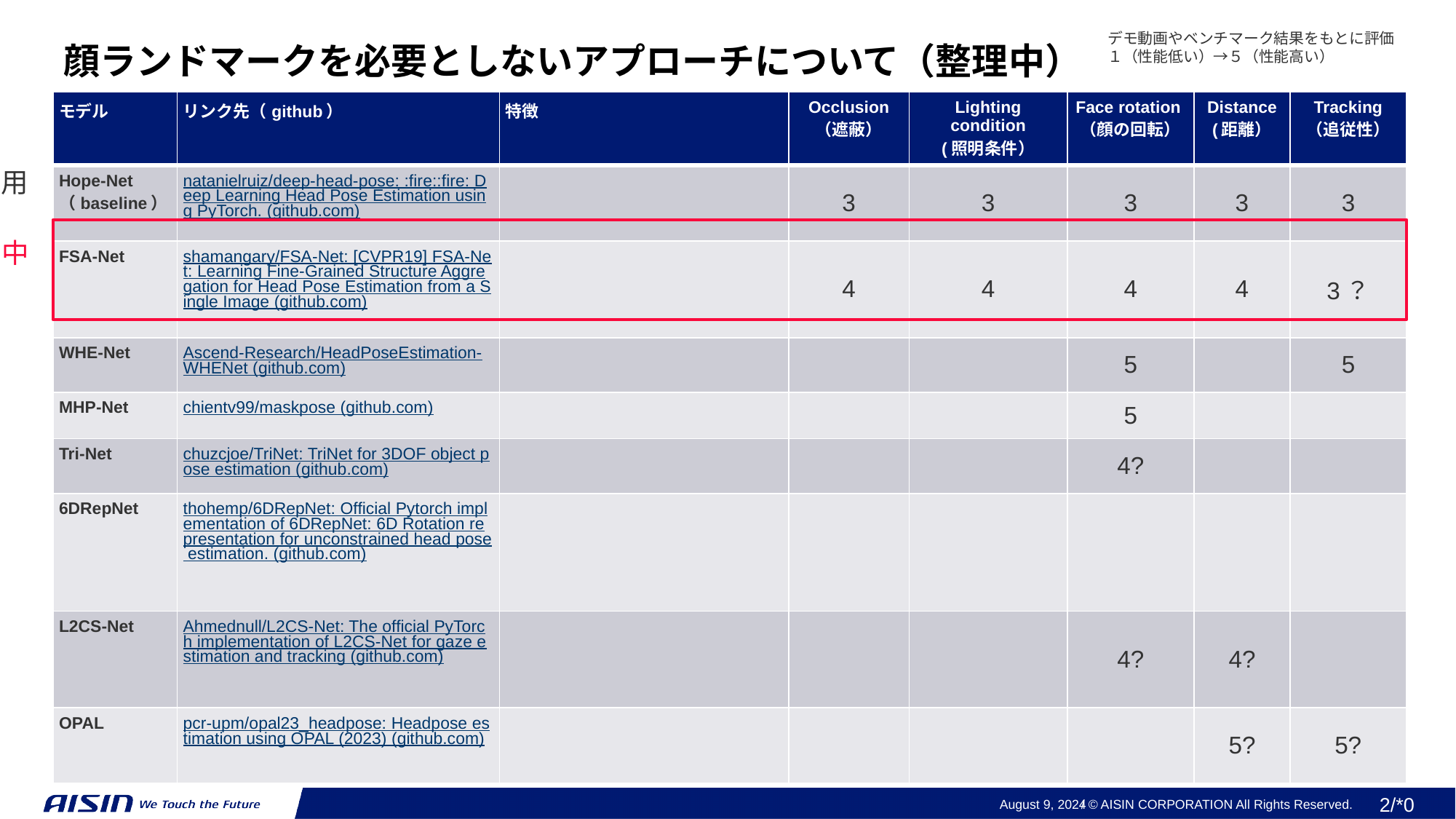

デモ動画やベンチマーク結果をもとに評価
１（性能低い）→５（性能高い）
顔ランドマークを必要としないアプローチについて（整理中）

| モデル | リンク先（github） | 特徴 | Occlusion （遮蔽） | Lighting condition (照明条件） | Face rotation （顔の回転） | Distance (距離） | Tracking （追従性） |
| --- | --- | --- | --- | --- | --- | --- | --- |
| Hope-Net （baseline） | natanielruiz/deep-head-pose: :fire::fire: Deep Learning Head Pose Estimation using PyTorch. (github.com) |  | 3 | 3 | 3 | 3 | 3 |
| FSA-Net | shamangary/FSA-Net: [CVPR19] FSA-Net: Learning Fine-Grained Structure Aggregation for Head Pose Estimation from a Single Image (github.com) |  | 4 | 4 | 4 | 4 | 3？ |
| WHE-Net | Ascend-Research/HeadPoseEstimation-WHENet (github.com) |  |  |  | 5 |  | 5 |
| MHP-Net | chientv99/maskpose (github.com) |  |  |  | 5 |  |  |
| Tri-Net | chuzcjoe/TriNet: TriNet for 3DOF object pose estimation (github.com) |  |  |  | 4? |  |  |
| 6DRepNet | thohemp/6DRepNet: Official Pytorch implementation of 6DRepNet: 6D Rotation representation for unconstrained head pose estimation. (github.com) |  |  |  |  |  |  |
| L2CS-Net | Ahmednull/L2CS-Net: The official PyTorch implementation of L2CS-Net for gaze estimation and tracking (github.com) |  |  |  | 4? | 4? |  |
| OPAL | pcr-upm/opal23\_headpose: Headpose estimation using OPAL (2023) (github.com) |  |  |  |  | 5? | 5? |
性能UP
前回活用

今トライ中モデル
August 9, 2024